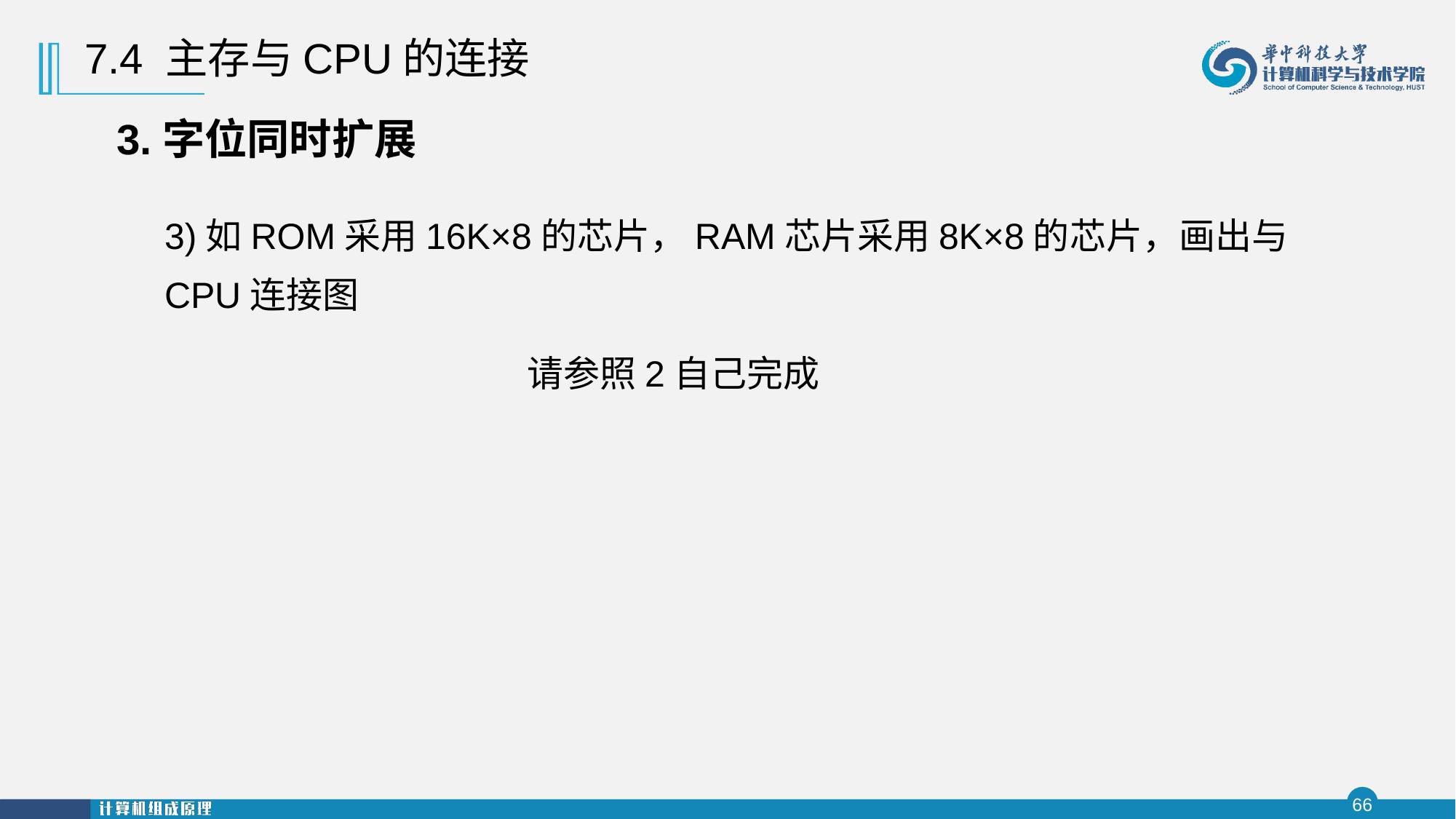

7.4 主存与CPU的连接
# 3.字位同时扩展
3)如ROM采用16K×8的芯片，RAM芯片采用8K×8的芯片，画出与CPU连接图
请参照2自己完成